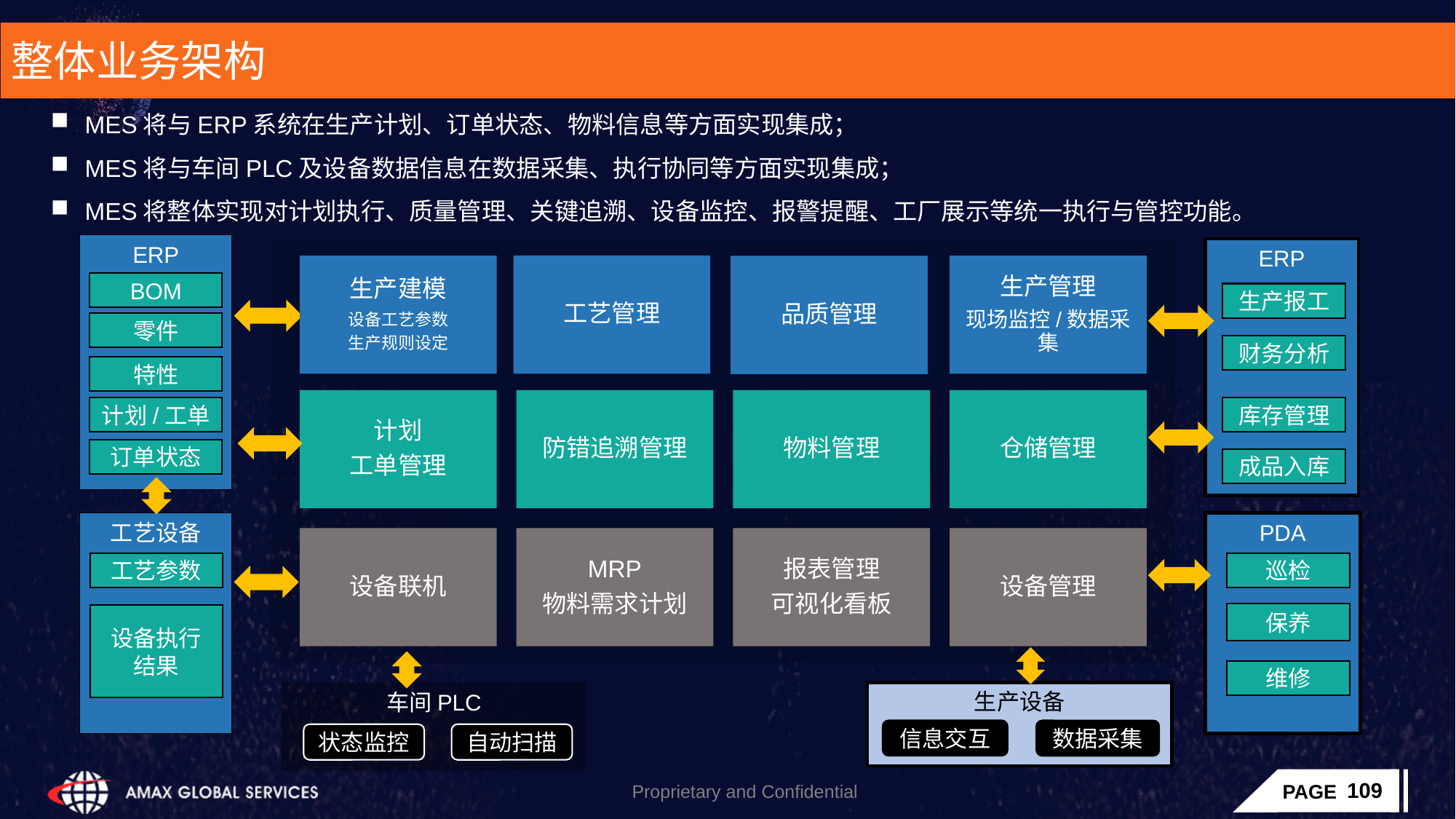

# 整体业务架构
MES将与ERP系统在生产计划、订单状态、物料信息等方面实现集成；
MES将与车间PLC及设备数据信息在数据采集、执行协同等方面实现集成；
MES将整体实现对计划执行、质量管理、关键追溯、设备监控、报警提醒、工厂展示等统一执行与管控功能。
生产建模
设备工艺参数
生产规则设定
工艺管理
品质管理
生产管理
现场监控/数据采集
计划
工单管理
防错追溯管理
物料管理
仓储管理
设备联机
MRP
物料需求计划
报表管理
可视化看板
设备管理
ERP

ERP
BOM
生产报工

零件
财务分析
特性
计划/工单
库存管理

订单状态
成品入库

工艺设备
PDA
工艺参数
巡检

保养
设备执行结果

生产设备
信息交互
数据采集

维修
车间PLC
状态监控
自动扫描